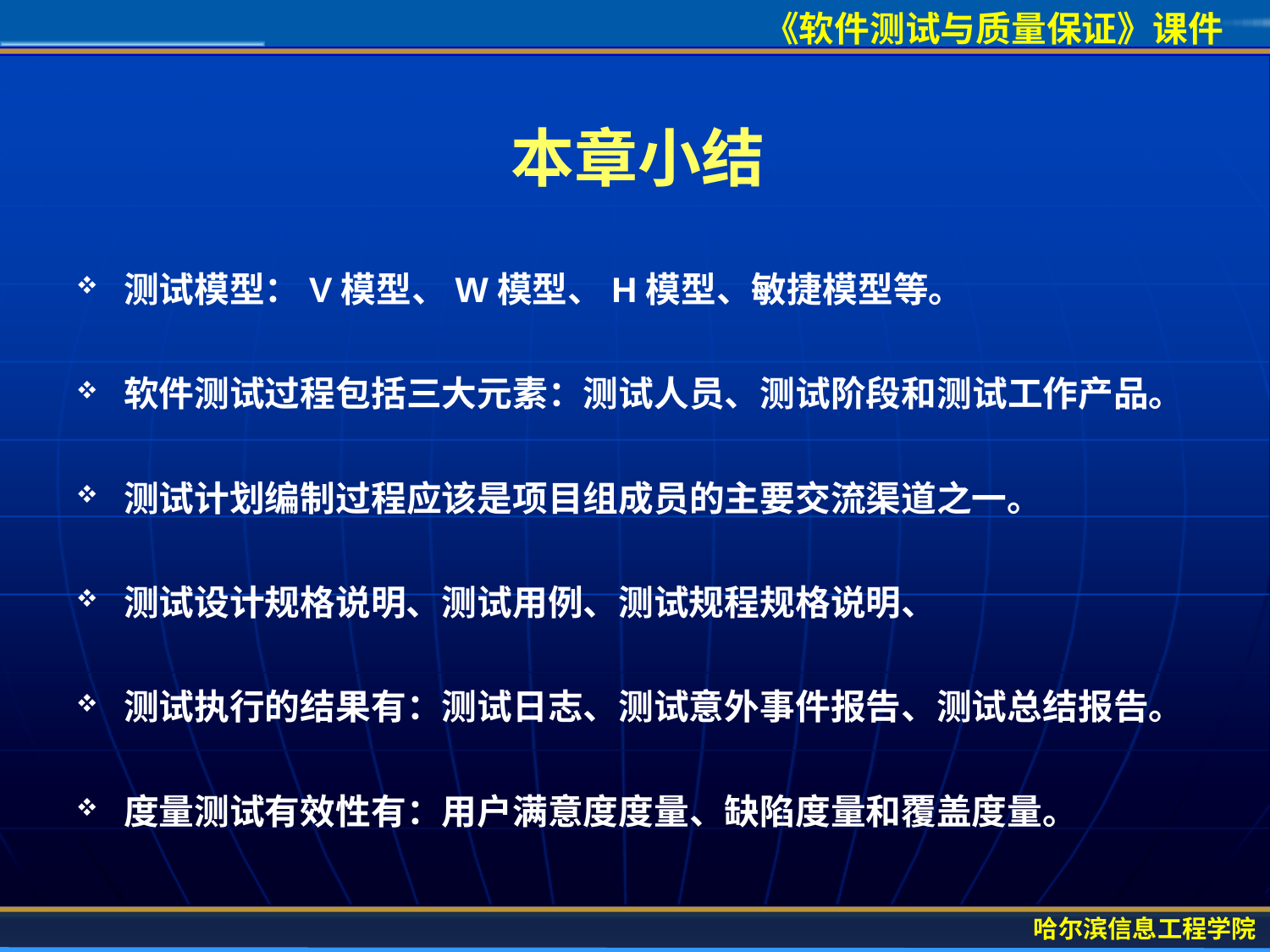

# 本章小结
测试模型：V模型、W模型、H模型、敏捷模型等。
软件测试过程包括三大元素：测试人员、测试阶段和测试工作产品。
测试计划编制过程应该是项目组成员的主要交流渠道之一。
测试设计规格说明、测试用例、测试规程规格说明、
测试执行的结果有：测试日志、测试意外事件报告、测试总结报告。
度量测试有效性有：用户满意度度量、缺陷度量和覆盖度量。